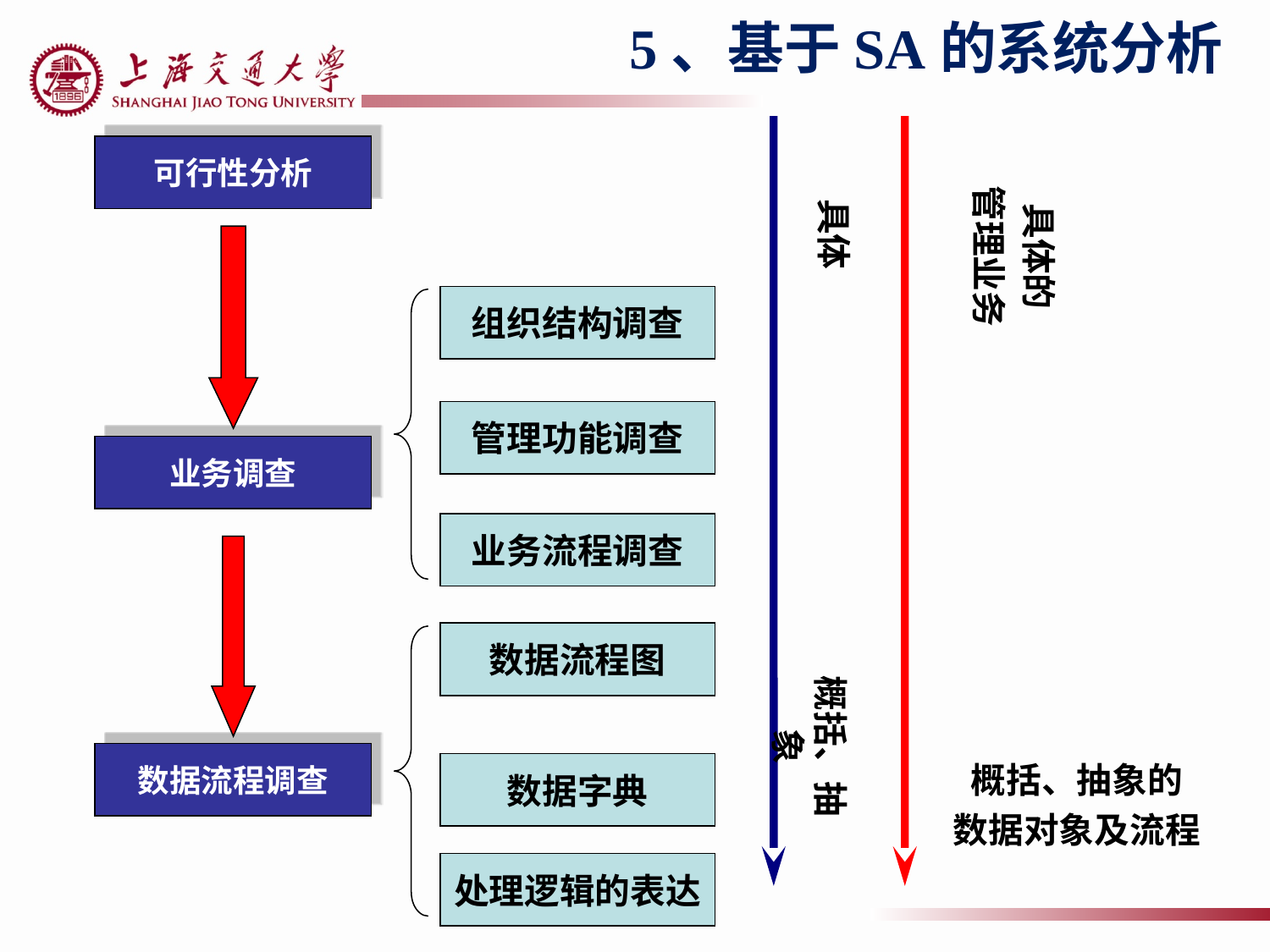

5、基于SA的系统分析

具体
概括、抽象

具体的
管理业务
概括、抽象的
数据对象及流程
可行性分析

组织结构调查

管理功能调查
业务调查
业务流程调查

数据流程图

数据流程调查
数据字典
处理逻辑的表达
174